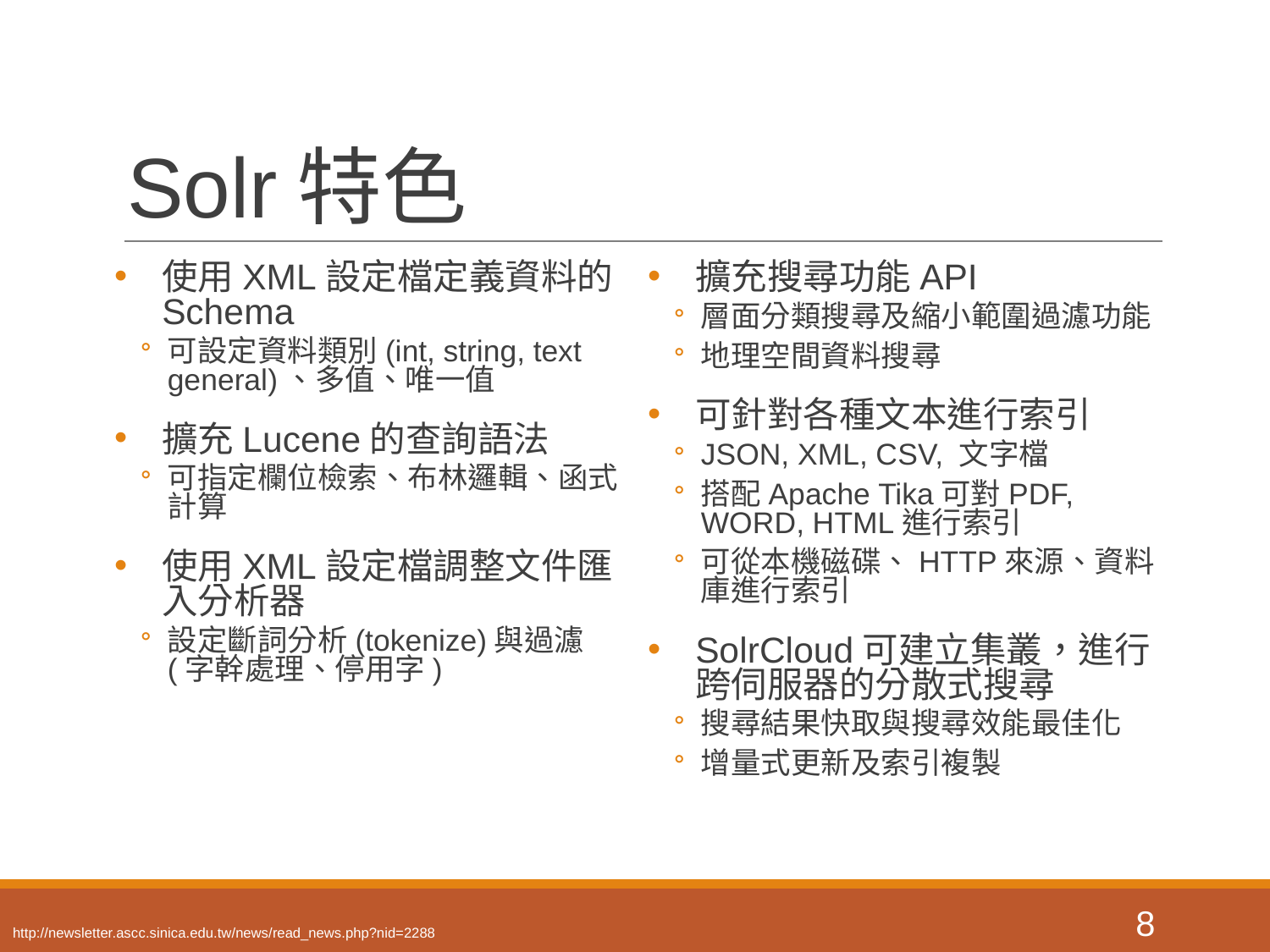

# Solr特色
使用XML設定檔定義資料的Schema
可設定資料類別(int, string, text general)、多值、唯一值
擴充Lucene的查詢語法
可指定欄位檢索、布林邏輯、函式計算
使用XML設定檔調整文件匯入分析器
設定斷詞分析(tokenize)與過濾(字幹處理、停用字)

擴充搜尋功能API
層面分類搜尋及縮小範圍過濾功能
地理空間資料搜尋
可針對各種文本進行索引
JSON, XML, CSV, 文字檔
搭配Apache Tika可對PDF, WORD, HTML進行索引
可從本機磁碟、HTTP來源、資料庫進行索引
SolrCloud可建立集叢，進行跨伺服器的分散式搜尋
搜尋結果快取與搜尋效能最佳化
增量式更新及索引複製

8
http://newsletter.ascc.sinica.edu.tw/news/read_news.php?nid=2288